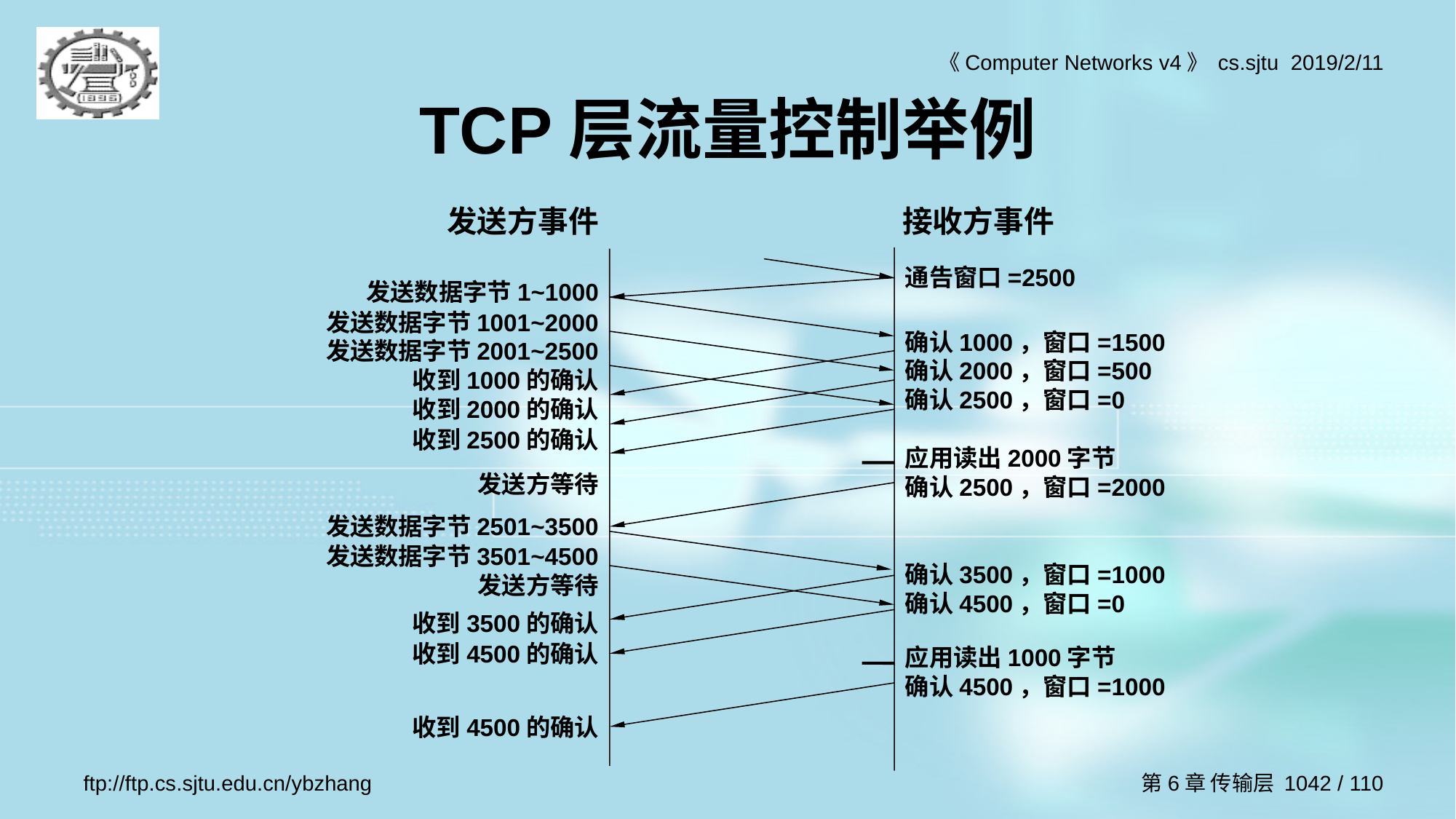

# TCP层流量控制举例
发送方事件
接收方事件

通告窗口=2500
发送数据字节1~1000
发送数据字节1001~2000
发送数据字节2001~2500
收到1000的确认
收到2000的确认
收到2500的确认
确认1000，窗口=1500
确认2000，窗口=500
确认2500，窗口=0
应用读出2000字节
确认2500，窗口=2000
发送方等待
发送数据字节2501~3500
发送数据字节3501~4500
确认3500，窗口=1000
确认4500，窗口=0
发送方等待
收到3500的确认
收到4500的确认
应用读出1000字节
确认4500，窗口=1000
收到4500的确认